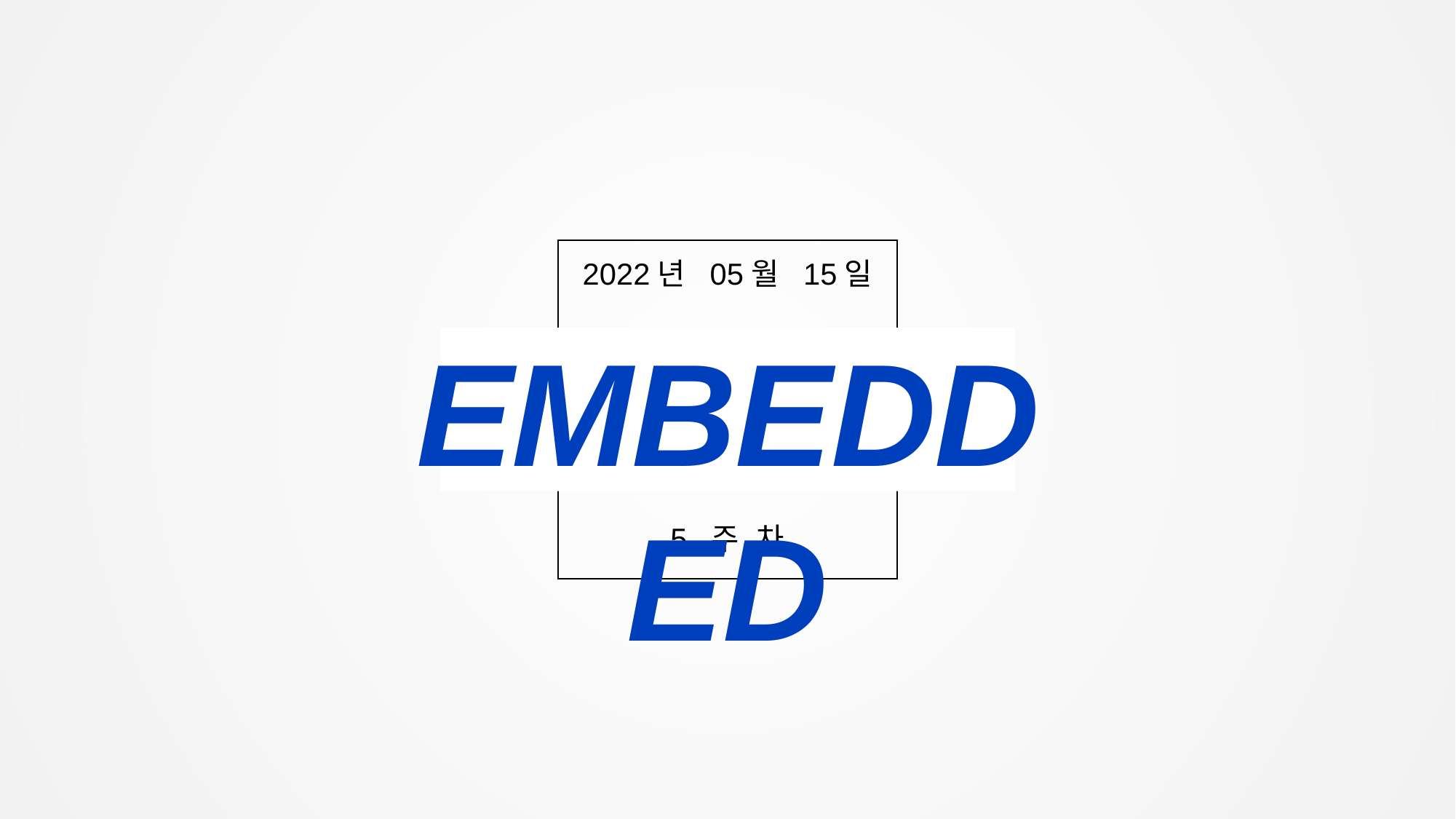

2022년  05월  15일
EMBEDDED

5  주  차